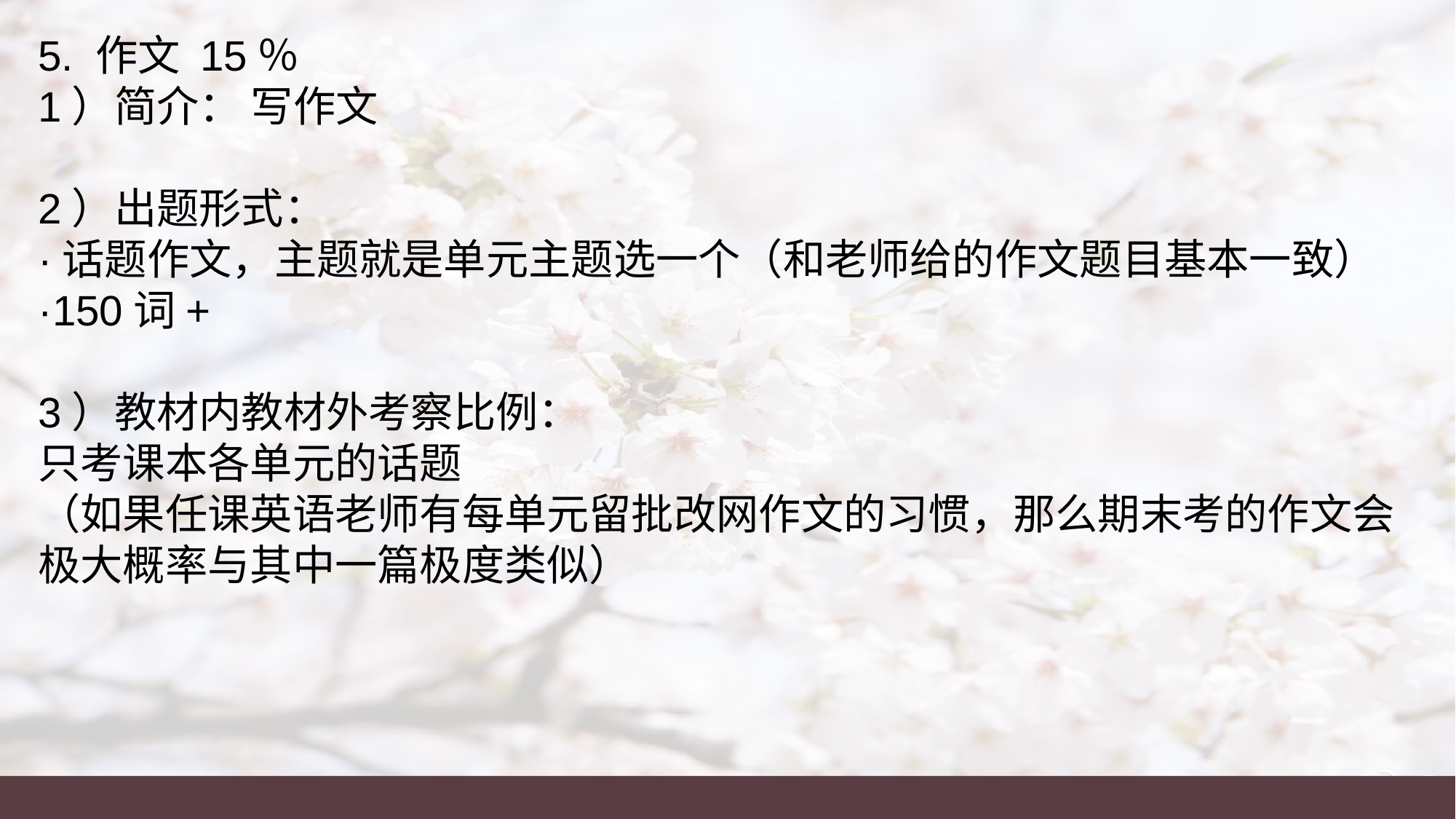

5. 作文 15％
1）简介： 写作文

2）出题形式：
·话题作文，主题就是单元主题选一个（和老师给的作文题目基本一致）
·150词+

3）教材内教材外考察比例：
只考课本各单元的话题
（如果任课英语老师有每单元留批改网作文的习惯，那么期末考的作文会极大概率与其中一篇极度类似）